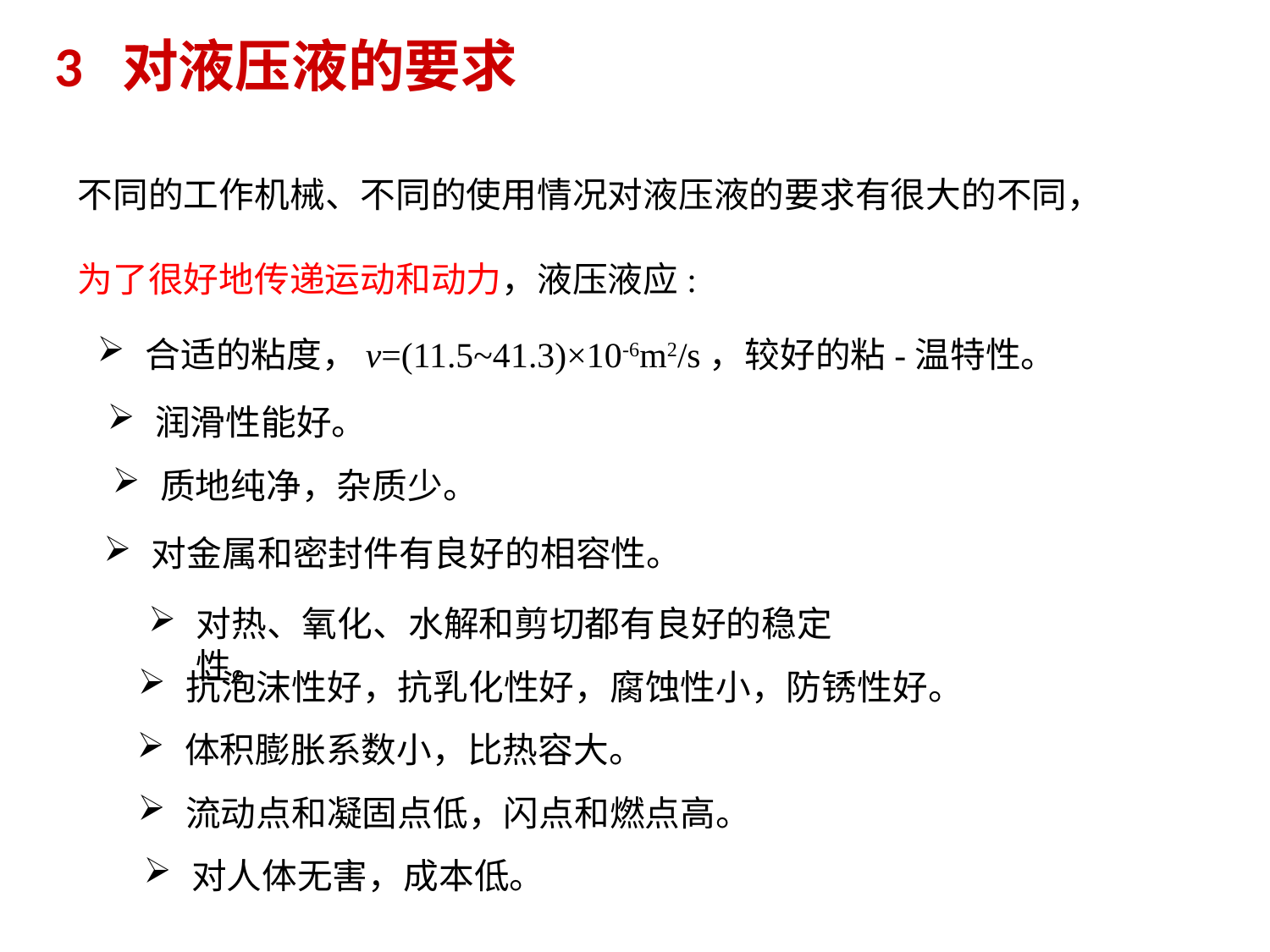

3  对液压液的要求
不同的工作机械、不同的使用情况对液压液的要求有很大的不同，
为了很好地传递运动和动力，液压液应:
合适的粘度，ν=(11.5~41.3)×10-6m2/s，较好的粘-温特性。
润滑性能好。
质地纯净，杂质少。
对金属和密封件有良好的相容性。
对热、氧化、水解和剪切都有良好的稳定性。
抗泡沫性好，抗乳化性好，腐蚀性小，防锈性好。
体积膨胀系数小，比热容大。
流动点和凝固点低，闪点和燃点高。
对人体无害，成本低。